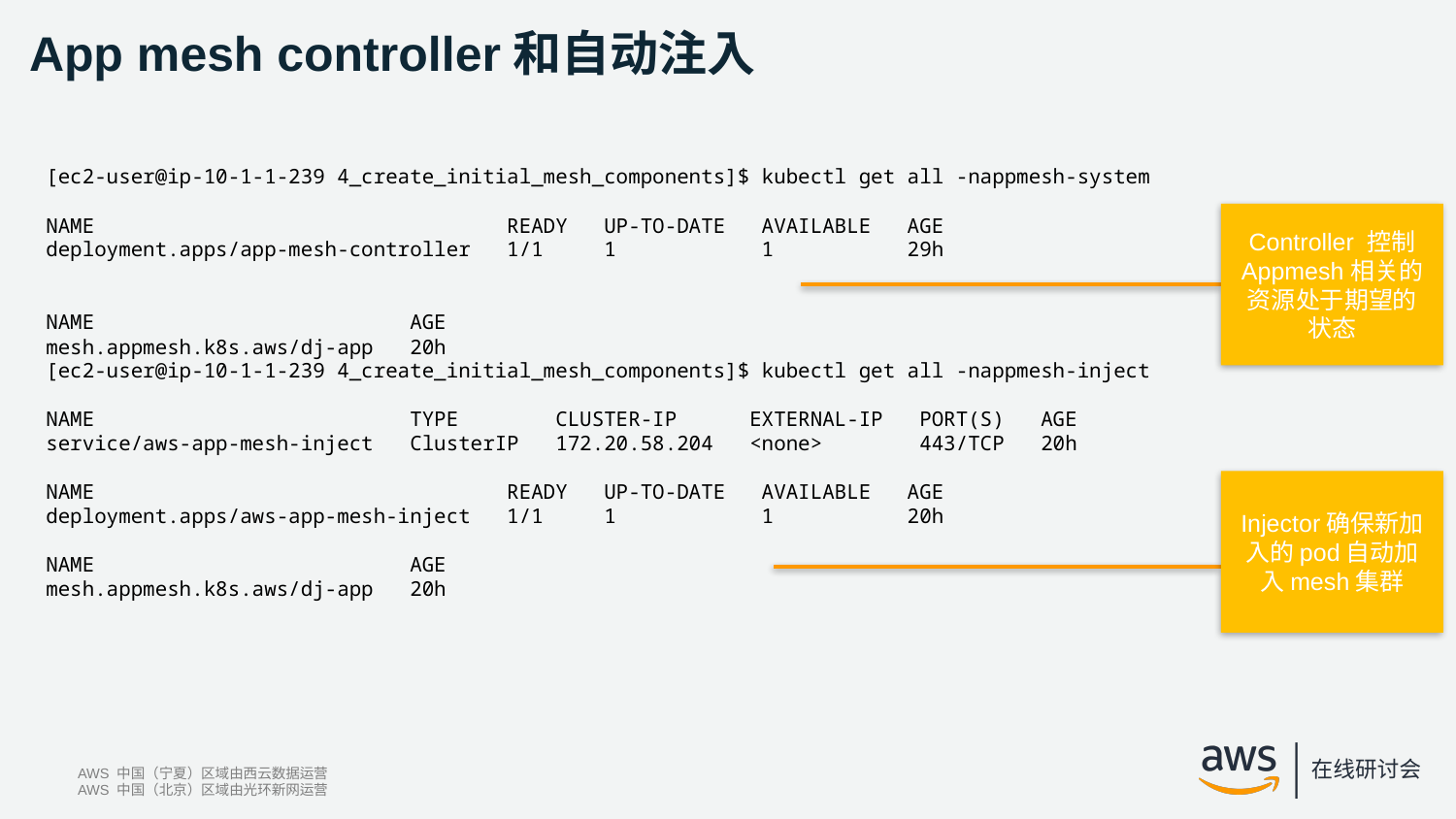

# App mesh controller和自动注入
[ec2-user@ip-10-1-1-239 4_create_initial_mesh_components]$ kubectl get all -nappmesh-system
NAME                                  READY   UP-TO-DATE   AVAILABLE   AGE
deployment.apps/app-mesh-controller   1/1     1            1           29h

NAME                          AGE
mesh.appmesh.k8s.aws/dj-app   20h
[ec2-user@ip-10-1-1-239 4_create_initial_mesh_components]$ kubectl get all -nappmesh-inject
NAME                          TYPE        CLUSTER-IP      EXTERNAL-IP   PORT(S)   AGE
service/aws-app-mesh-inject   ClusterIP   172.20.58.204   <none>        443/TCP   20h

NAME                                  READY   UP-TO-DATE   AVAILABLE   AGE
deployment.apps/aws-app-mesh-inject   1/1     1            1           20h

NAME                          AGE
mesh.appmesh.k8s.aws/dj-app   20h
Controller 控制 Appmesh相关的资源处于期望的状态
Injector确保新加入的pod自动加入mesh集群